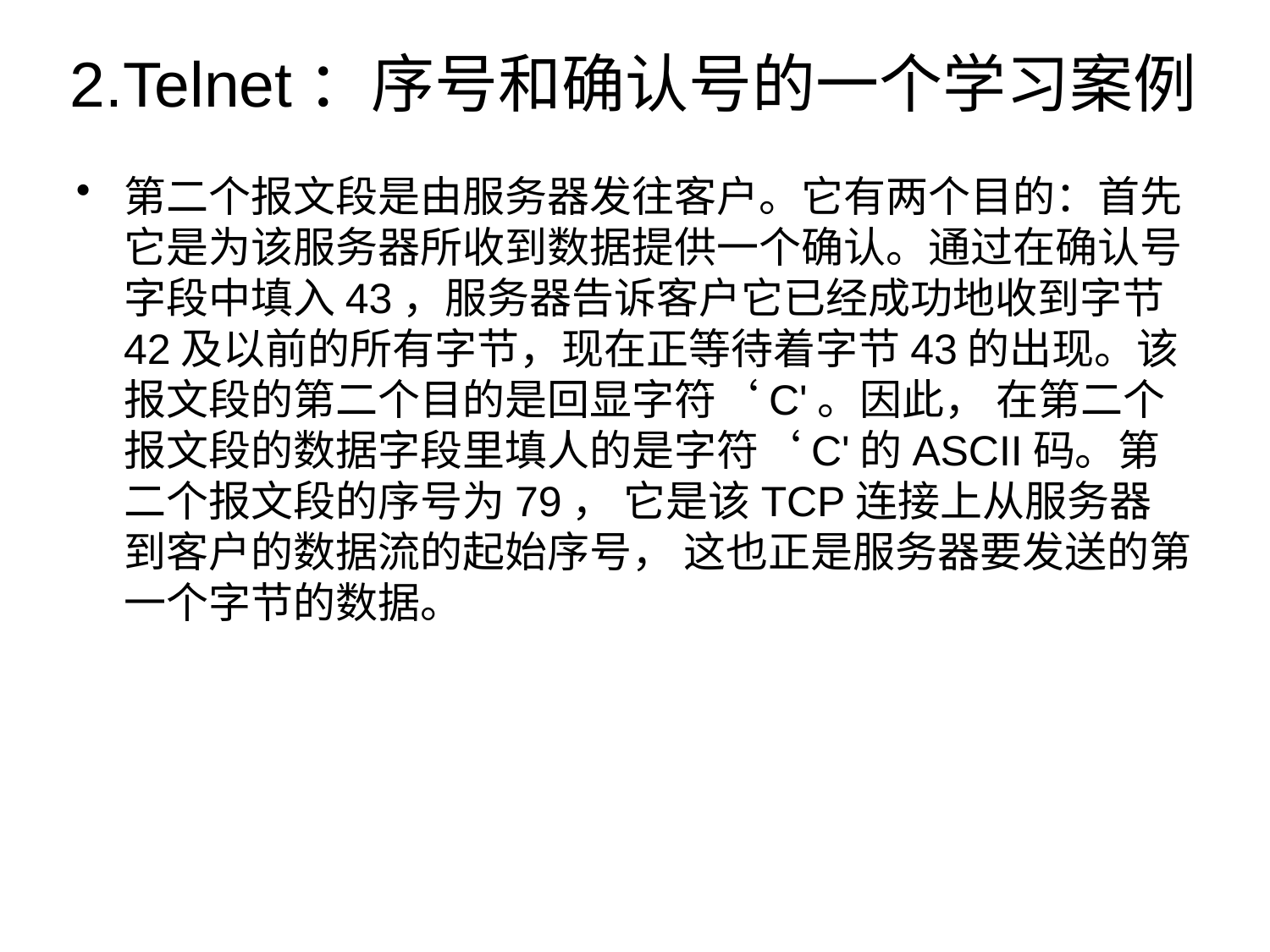

# 2.Telnet：序号和确认号的一个学习案例
第二个报文段是由服务器发往客户。它有两个目的：首先它是为该服务器所收到数据提供一个确认。通过在确认号字段中填入43，服务器告诉客户它已经成功地收到字节42及以前的所有字节，现在正等待着字节43的出现。该报文段的第二个目的是回显字符‘C'。因此， 在第二个报文段的数据字段里填人的是字符‘C'的ASCII码。第二个报文段的序号为79， 它是该TCP连接上从服务器到客户的数据流的起始序号， 这也正是服务器要发送的第一个字节的数据。